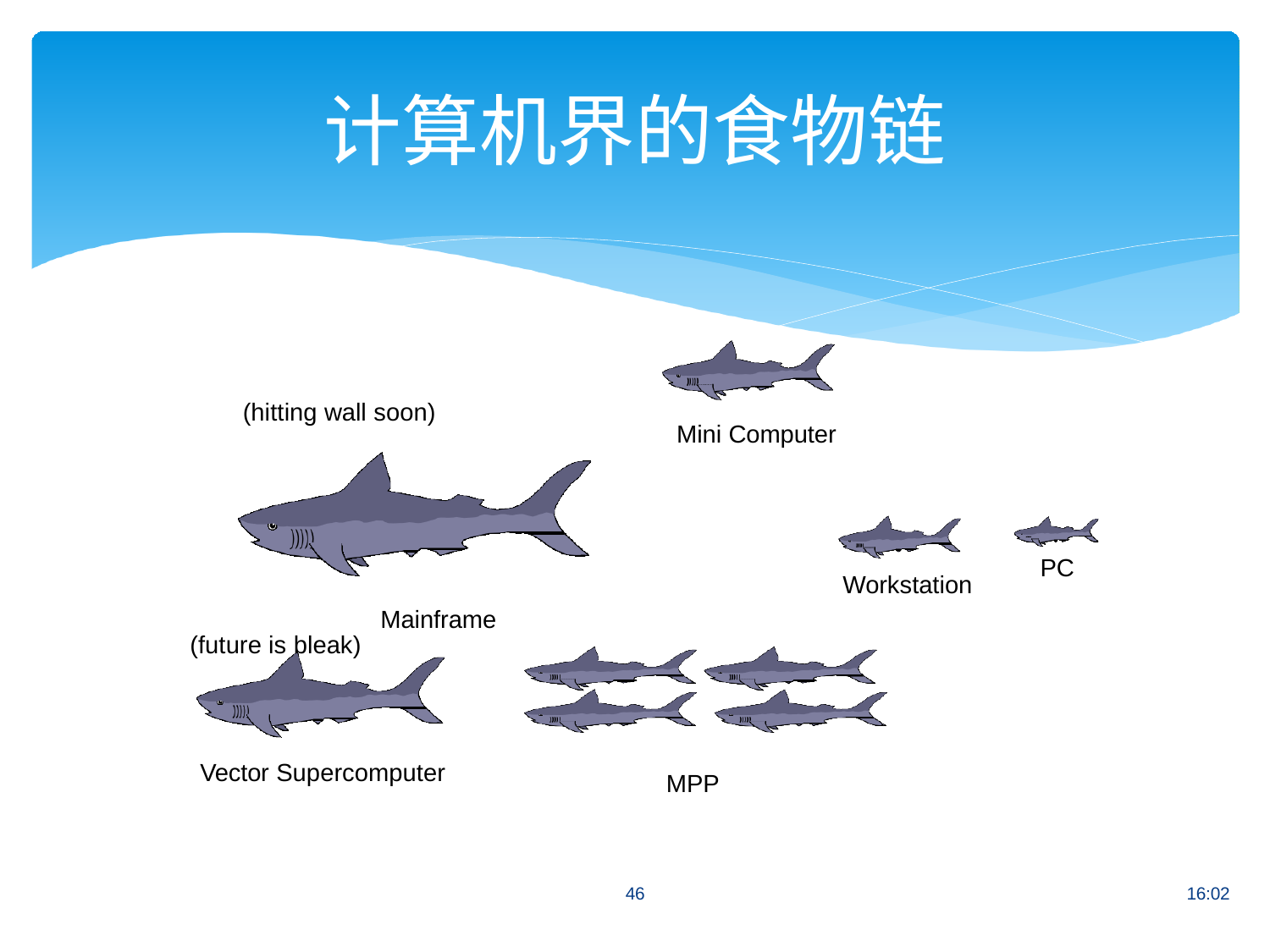

# 计算机界的食物链

(hitting wall soon)
Mini Computer

PC
Workstation
Mainframe
(future is bleak)

Vector Supercomputer
MPP
46
16:02